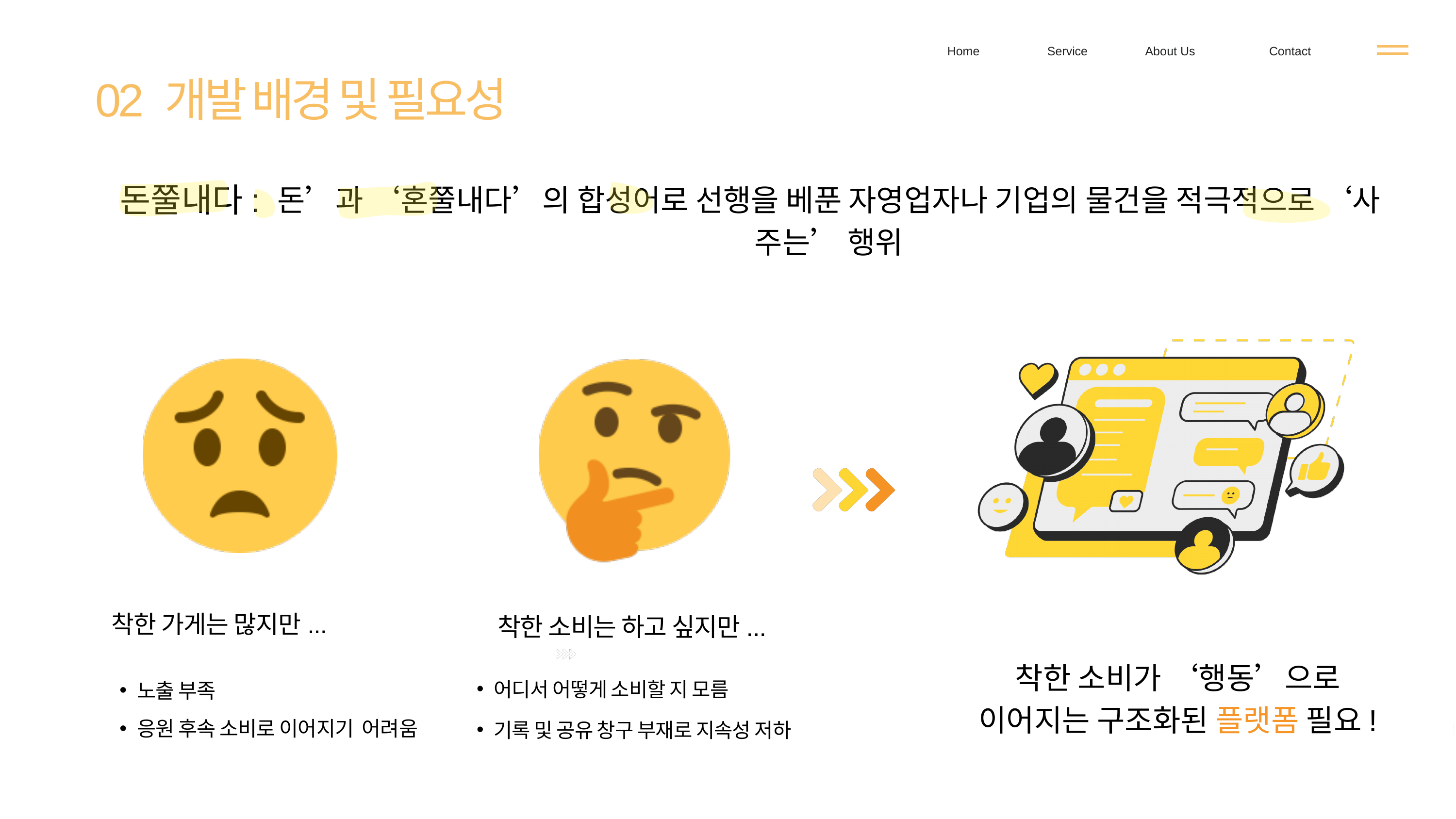

Home
Service
About Us
Contact

02 개발 배경 및 필요성
돈쭐내다:
돈’과 ‘혼쭐내다’의 합성어로 선행을 베푼 자영업자나 기업의 물건을 적극적으로 ‘사 주는’ 행위

착한 가게는 많지만...
착한 소비는 하고 싶지만...

착한 소비가 ‘행동’으로 이어지는 구조화된 플랫폼 필요!
Learn More
어디서 어떻게 소비할 지 모름
기록 및 공유 창구 부재로 지속성 저하
노출 부족
응원 후속 소비로 이어지기  어려움